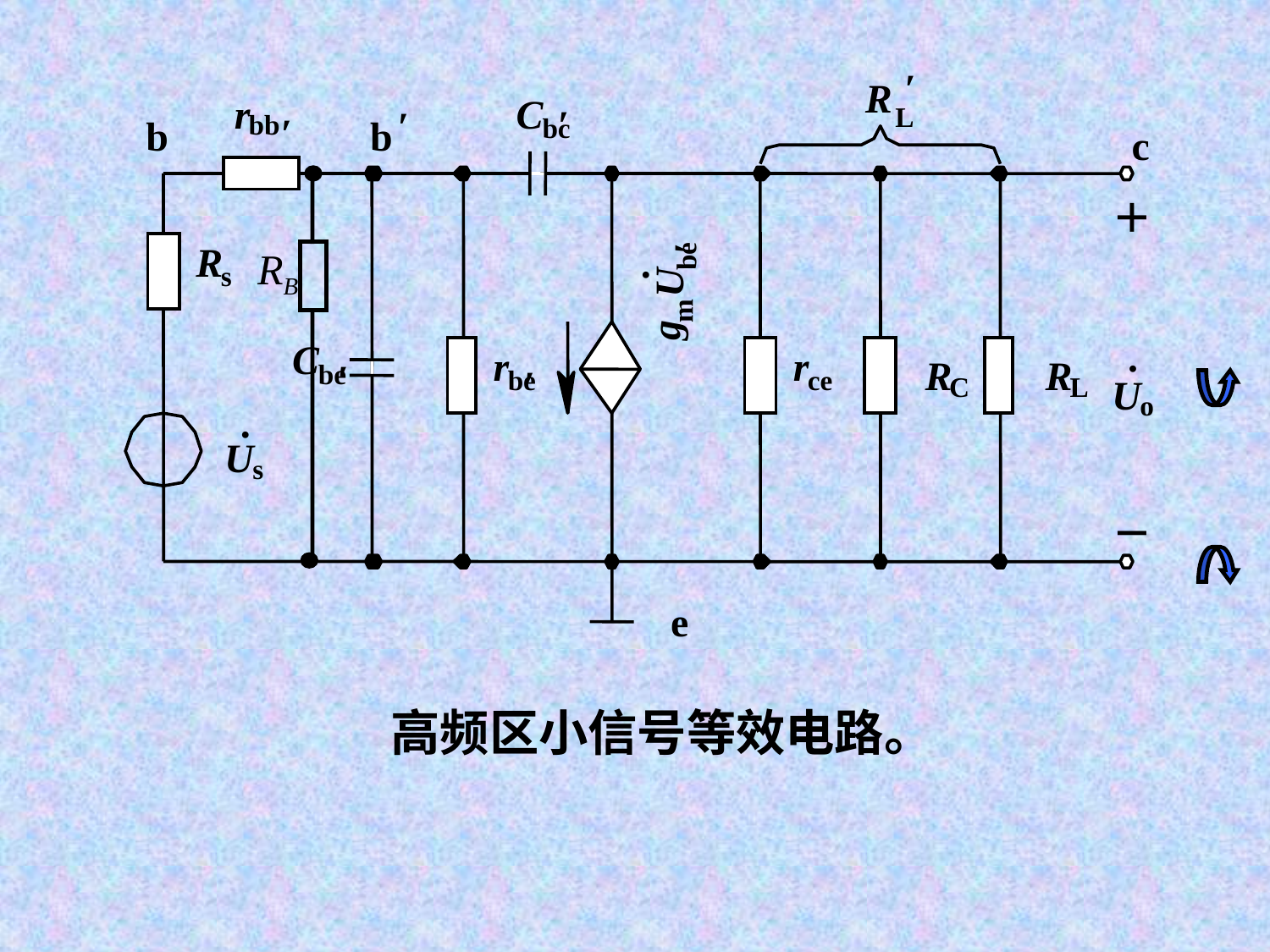

′
R
r
C
′
L
′
bb
′
b
b
bc
c

＋
′

R
be
.
U
s
m
g

.
C

r
r
R
R
′
be

′
be
ce

C
L
U

o
.

U
s
－

e

RB

高频区小信号等效电路。
23